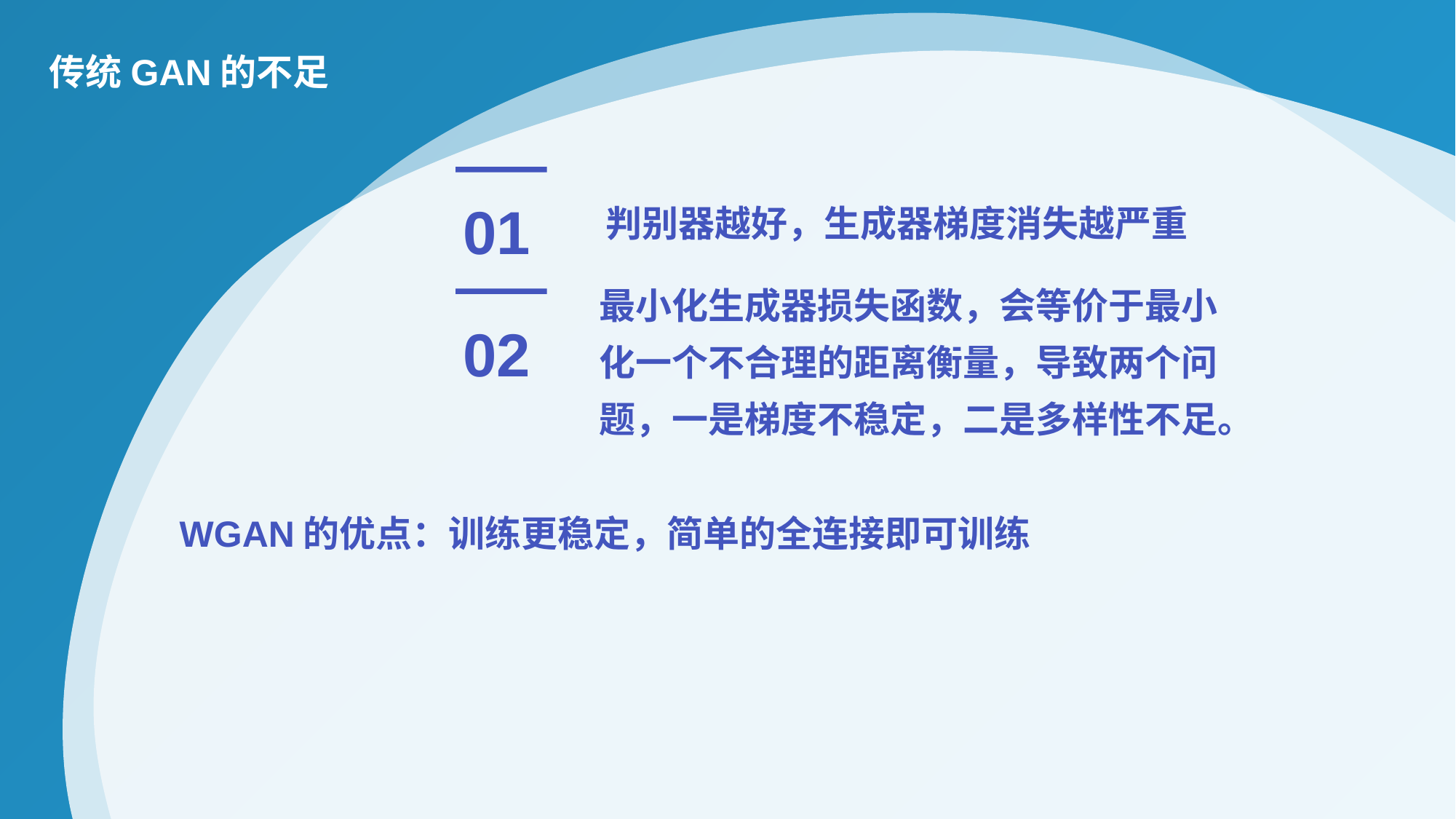

传统GAN的不足
01

判别器越好，生成器梯度消失越严重
最小化生成器损失函数，会等价于最小化一个不合理的距离衡量，导致两个问题，一是梯度不稳定，二是多样性不足。
02

WGAN的优点：训练更稳定，简单的全连接即可训练